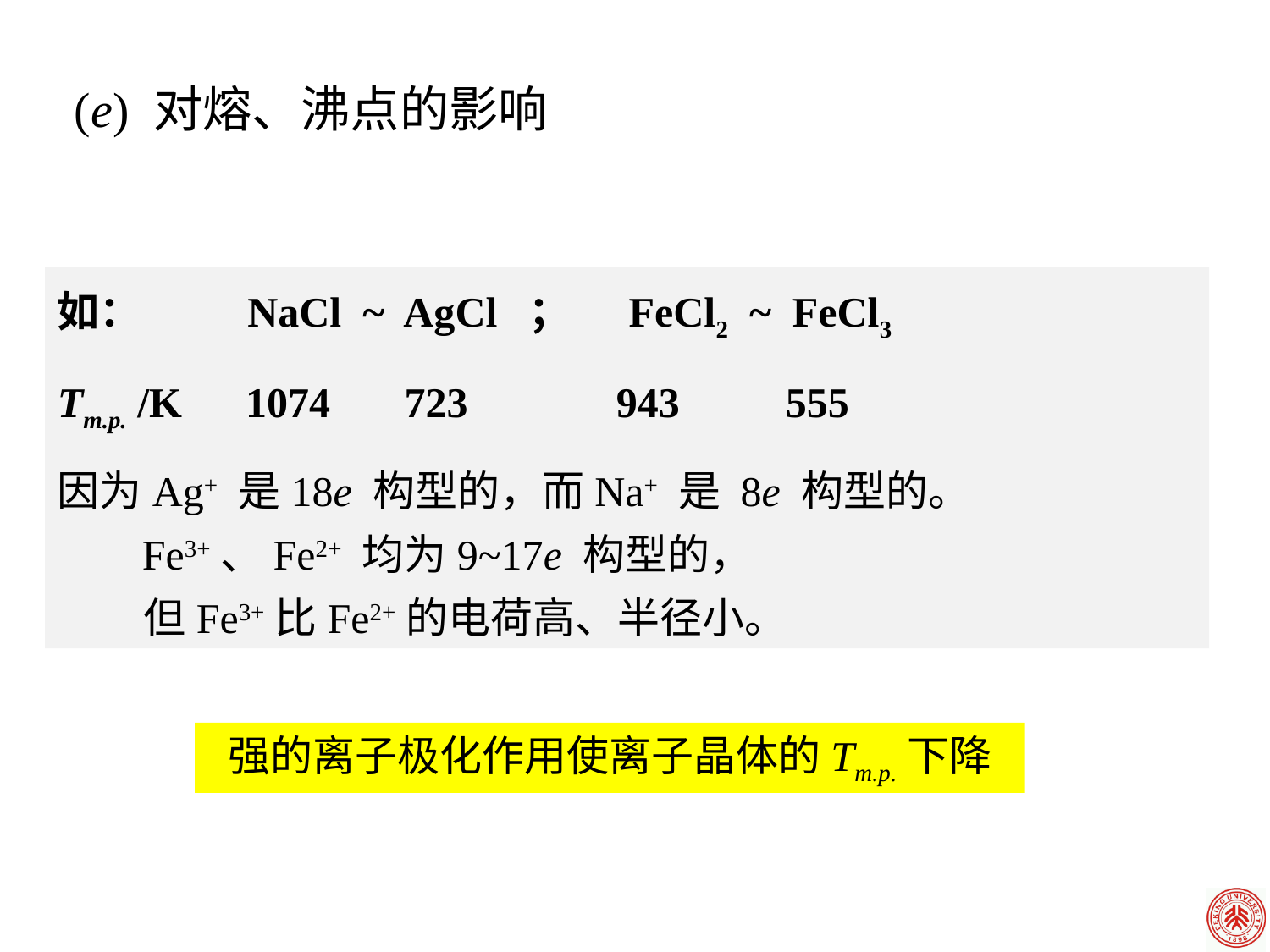

# (e) 对熔、沸点的影响
如：          NaCl  ~  AgCl  ；     FeCl2  ~  FeCl3
Tm.p. /K      1074       723              943          555
因为Ag+ 是18e 构型的，而Na+ 是 8e 构型的。
        Fe3+、Fe2+ 均为9~17e 构型的，
        但Fe3+比Fe2+的电荷高、半径小。
强的离子极化作用使离子晶体的Tm.p.下降